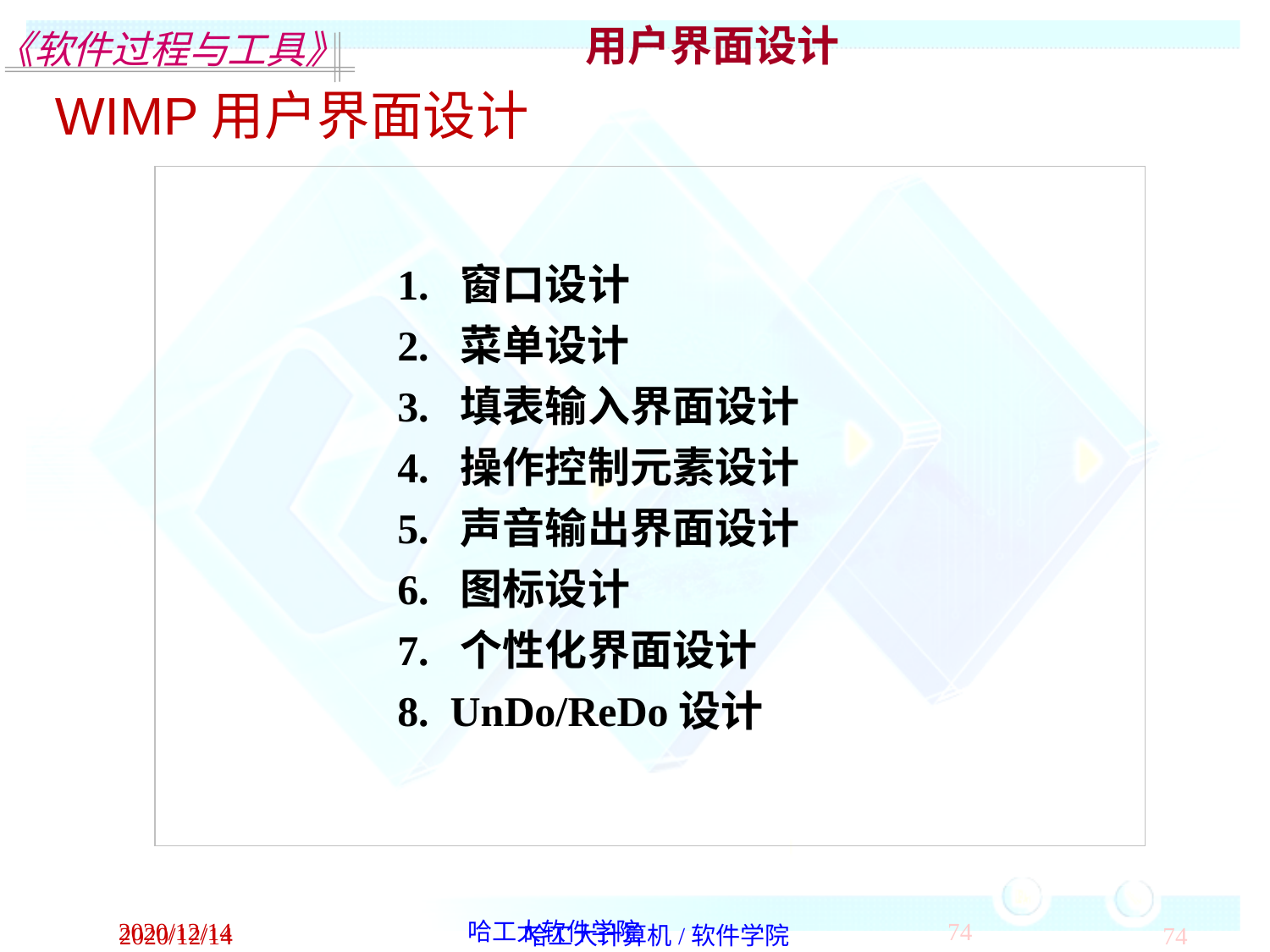

用户界面设计
WIMP用户界面设计

1.  窗口设计
2.  菜单设计
3.  填表输入界面设计
4.  操作控制元素设计
5.  声音输出界面设计
6.  图标设计
7.  个性化界面设计
8.  UnDo/ReDo设计
2020/12/14
哈工大软件学院
74